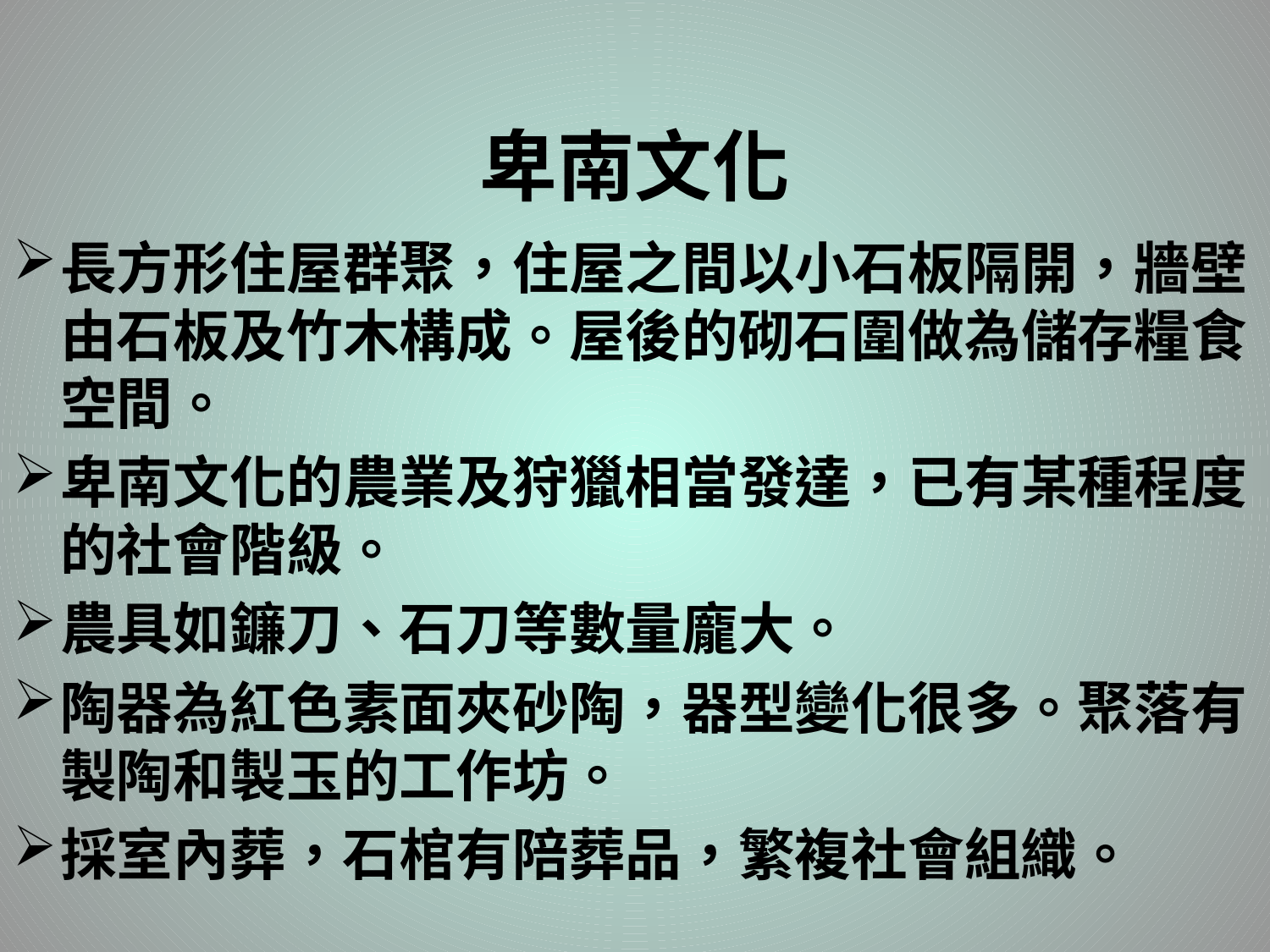

# 卑南文化
長方形住屋群聚，住屋之間以小石板隔開，牆壁由石板及竹木構成。屋後的砌石圍做為儲存糧食空間。
卑南文化的農業及狩獵相當發達，已有某種程度的社會階級。
農具如鐮刀、石刀等數量龐大。
陶器為紅色素面夾砂陶，器型變化很多。聚落有製陶和製玉的工作坊。
採室內葬，石棺有陪葬品，繁複社會組織。